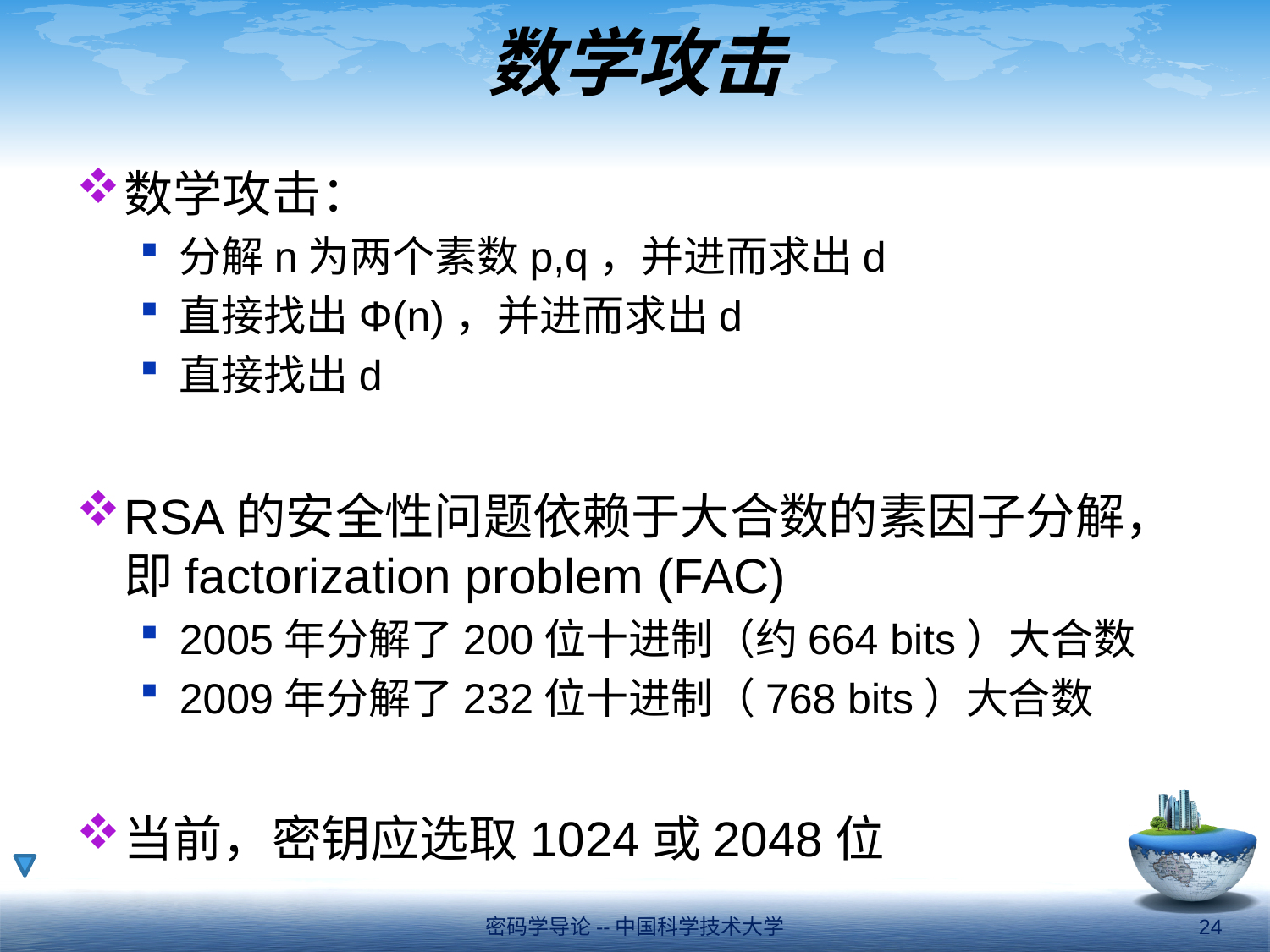

# 数学攻击
数学攻击：
分解n为两个素数p,q，并进而求出d
直接找出Φ(n)，并进而求出d
直接找出d

RSA的安全性问题依赖于大合数的素因子分解，即factorization problem (FAC)
2005年分解了200位十进制（约664 bits）大合数
2009年分解了232位十进制（768 bits）大合数

当前，密钥应选取1024或2048位

密码学导论--中国科学技术大学
24